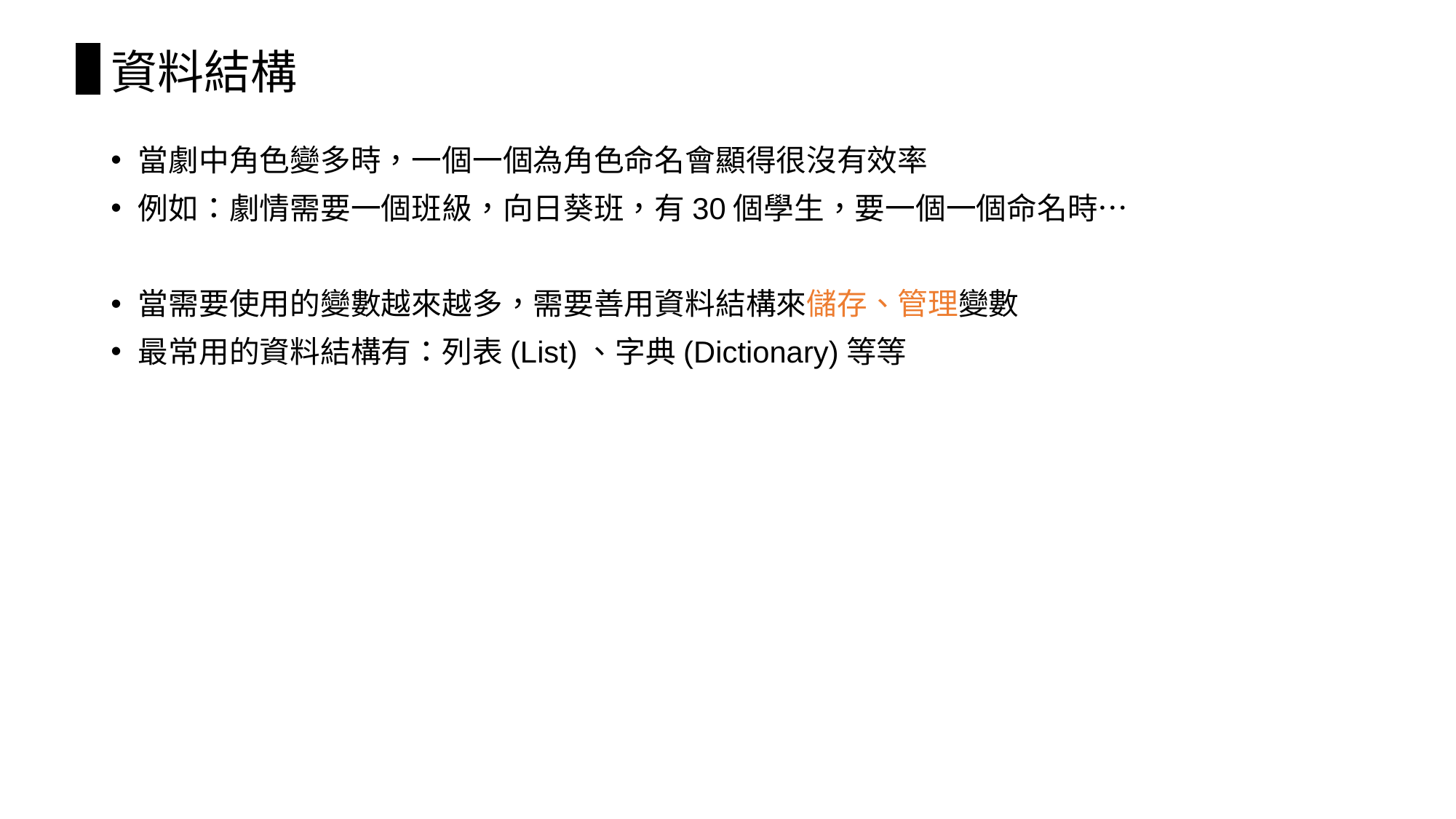

# 資料結構
當劇中角色變多時，一個一個為角色命名會顯得很沒有效率
例如：劇情需要一個班級，向日葵班，有30個學生，要一個一個命名時…

當需要使用的變數越來越多，需要善用資料結構來儲存、管理變數
最常用的資料結構有：列表(List)、字典(Dictionary)等等